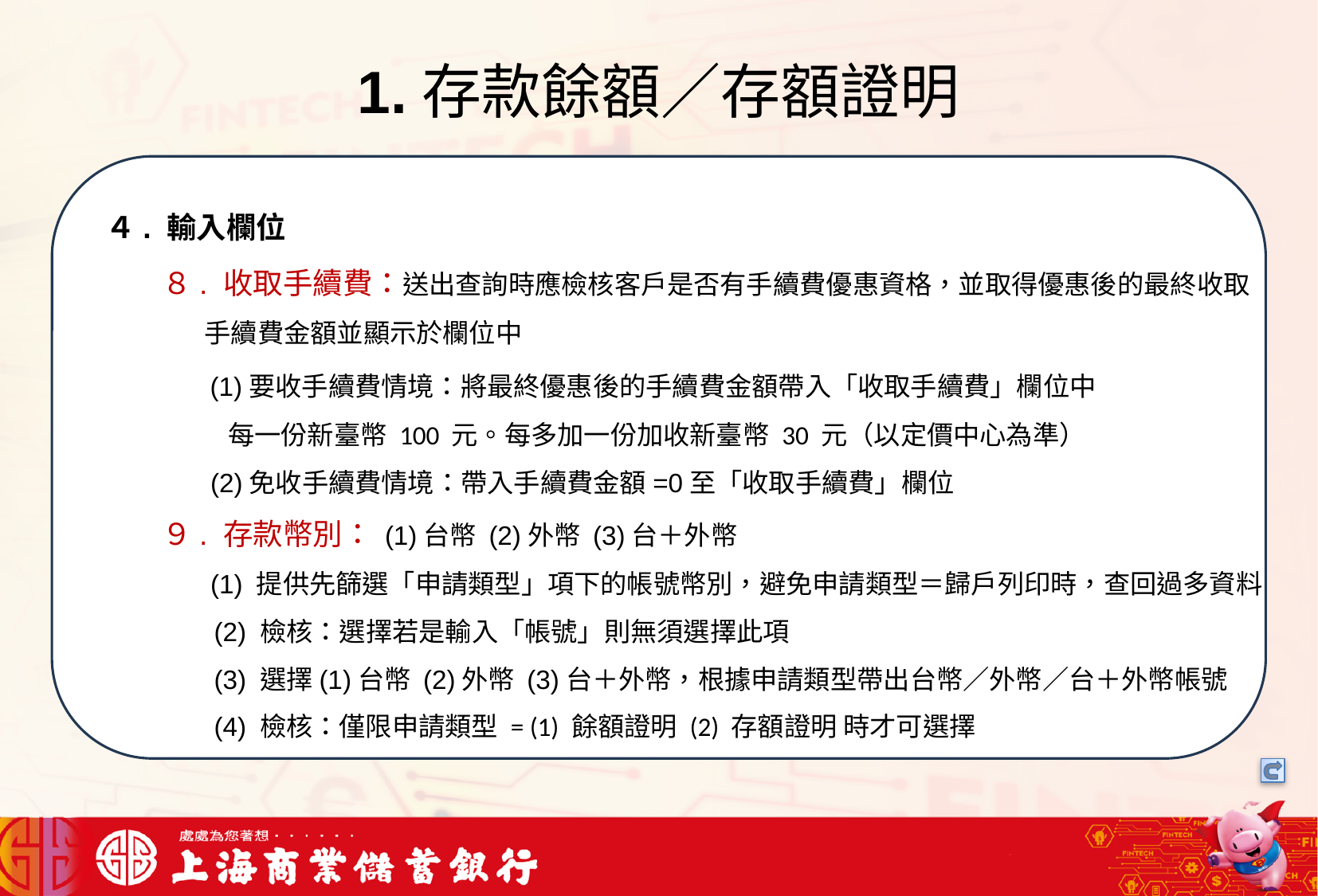

# 1.存款餘額／存額證明
我們可以將信用卡相關資料存在一個檔案中，將這些檔案中的文字進行詞向量的轉換，把文字轉成數字向量存在向量資料庫中，透過檢索器在向量資料庫搜尋與用戶問題最接近的資訊，透過生成器，生成最合適的答案回覆用戶
４. 輸入欄位
８. 收取手續費：送出查詢時應檢核客戶是否有手續費優惠資格，並取得優惠後的最終收取
      手續費金額並顯示於欄位中
      (1)要收手續費情境：將最終優惠後的手續費金額帶入「收取手續費」欄位中
           每一份新臺幣 100 元。每多加一份加收新臺幣 30 元（以定價中心為準）
       (2)免收手續費情境：帶入手續費金額=0至「收取手續費」欄位
９. 存款幣別： (1)台幣 (2)外幣 (3)台＋外幣
       (1) 提供先篩選「申請類型」項下的帳號幣別，避免申請類型＝歸戶列印時，查回過多資料
       (2) 檢核：選擇若是輸入「帳號」則無須選擇此項
       (3) 選擇(1)台幣 (2)外幣 (3)台＋外幣，根據申請類型帶出台幣／外幣／台＋外幣帳號
       (4) 檢核：僅限申請類型 = (1) 餘額證明 (2) 存額證明 時才可選擇